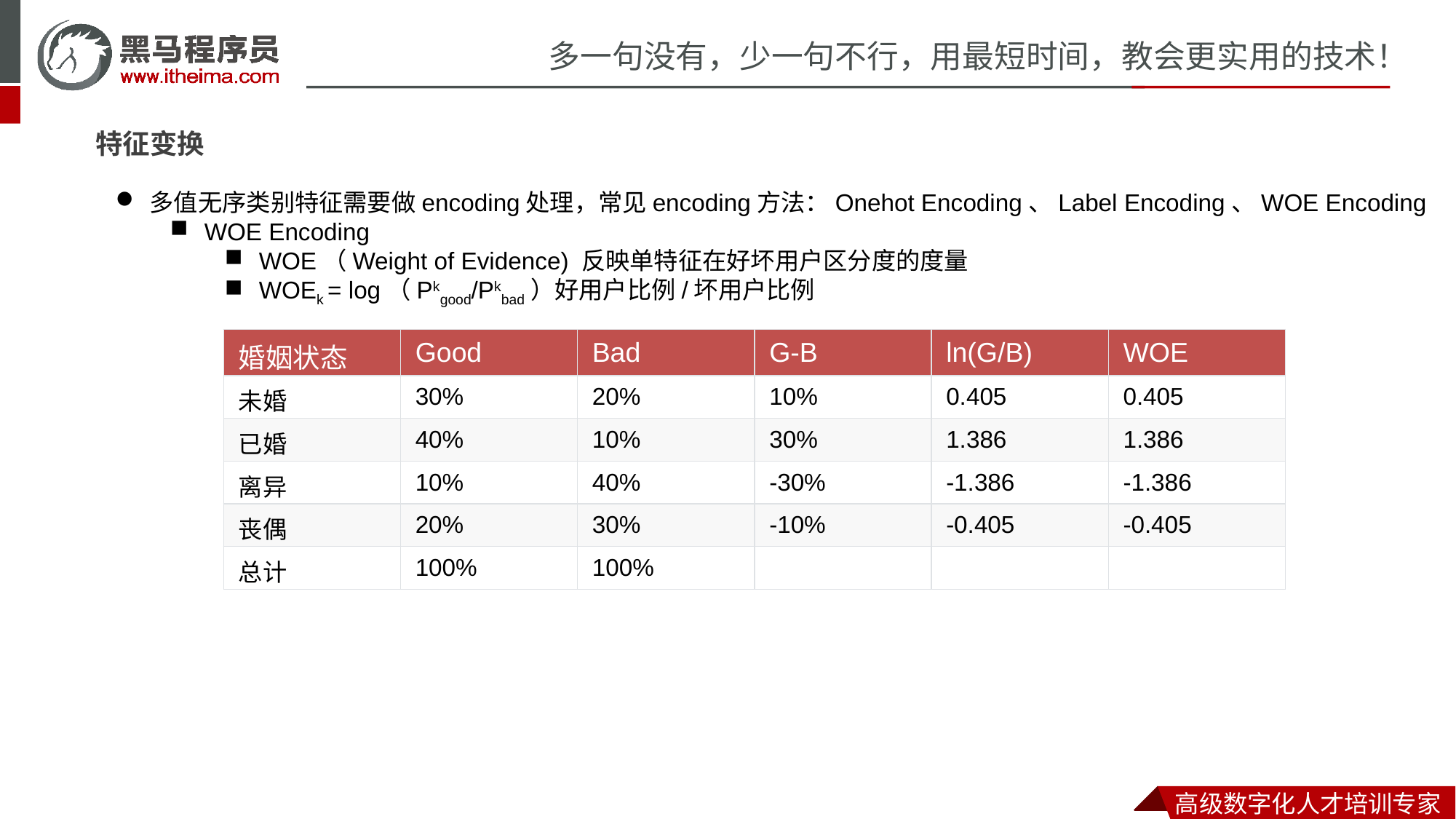

特征变换
多值无序类别特征需要做encoding处理，常见encoding方法：Onehot Encoding、Label Encoding、WOE Encoding
WOE Encoding
WOE（Weight of Evidence) 反映单特征在好坏用户区分度的度量
WOEk = log（Pkgood/Pkbad）好用户比例/坏用户比例

| 婚姻状态 | Good | Bad | G-B | ln(G/B) | WOE |
| --- | --- | --- | --- | --- | --- |
| 未婚 | 30% | 20% | 10% | 0.405 | 0.405 |
| 已婚 | 40% | 10% | 30% | 1.386 | 1.386 |
| 离异 | 10% | 40% | -30% | -1.386 | -1.386 |
| 丧偶 | 20% | 30% | -10% | -0.405 | -0.405 |
| 总计 | 100% | 100% |  |  |  |